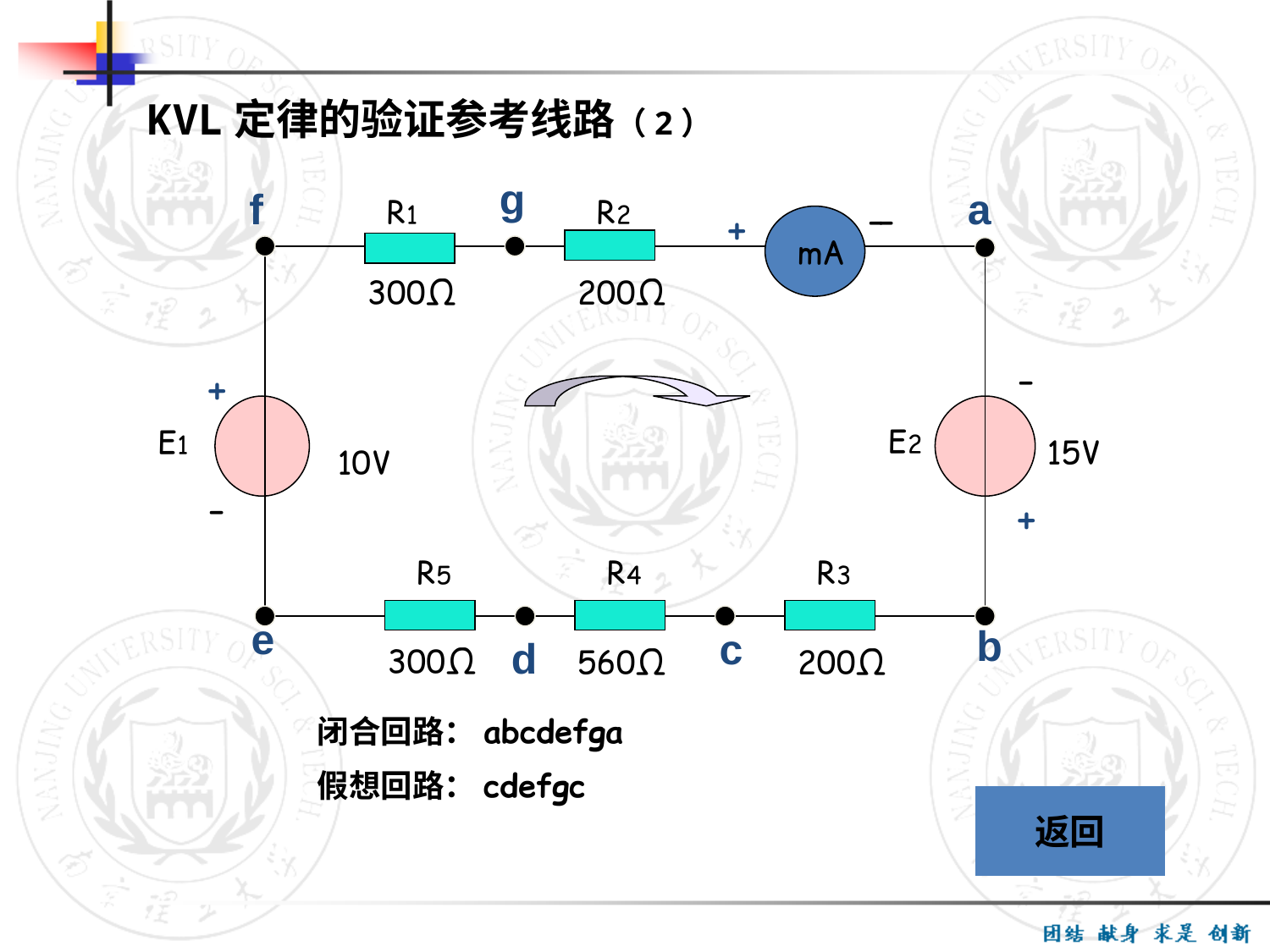

KVL定律的验证参考线路（2）
 g
 f
a
  R1
  R2
-
-
+

mA

300Ω
200Ω
-
+

E2
E1
10V
-
+
  R4
  R5
  R3

  e

b
 c
  d
300Ω
560Ω
200Ω
闭合回路：abcdefga
假想回路：cdefgc
 15V
返回